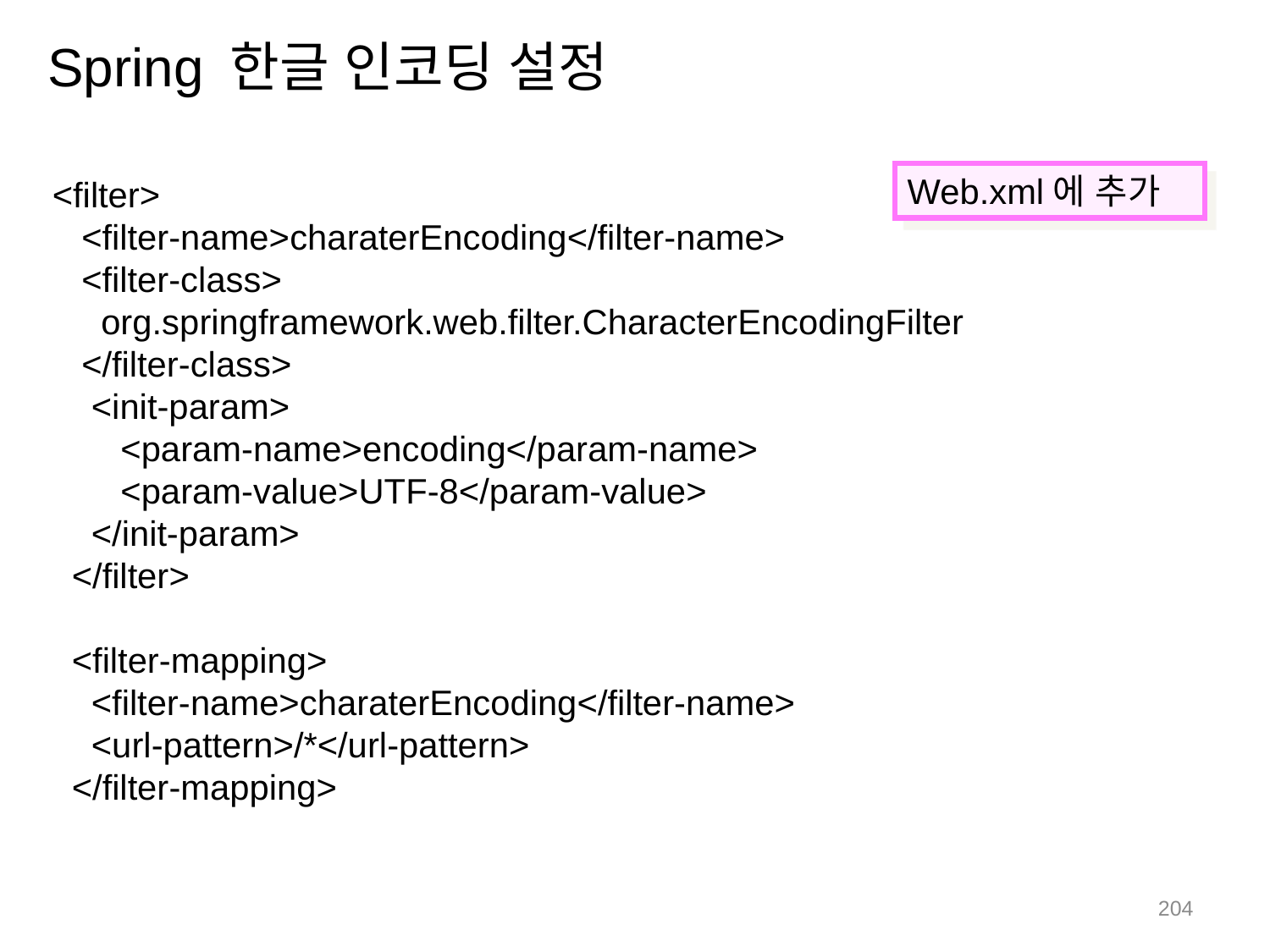

# Spring 한글 인코딩 설정
Web.xml에 추가
<filter>
   <filter-name>charaterEncoding</filter-name>
   <filter-class>
     org.springframework.web.filter.CharacterEncodingFilter
   </filter-class>
    <init-param>
       <param-name>encoding</param-name>
       <param-value>UTF-8</param-value>
    </init-param>
  </filter>

  <filter-mapping>
    <filter-name>charaterEncoding</filter-name>
    <url-pattern>/*</url-pattern>
  </filter-mapping>

204